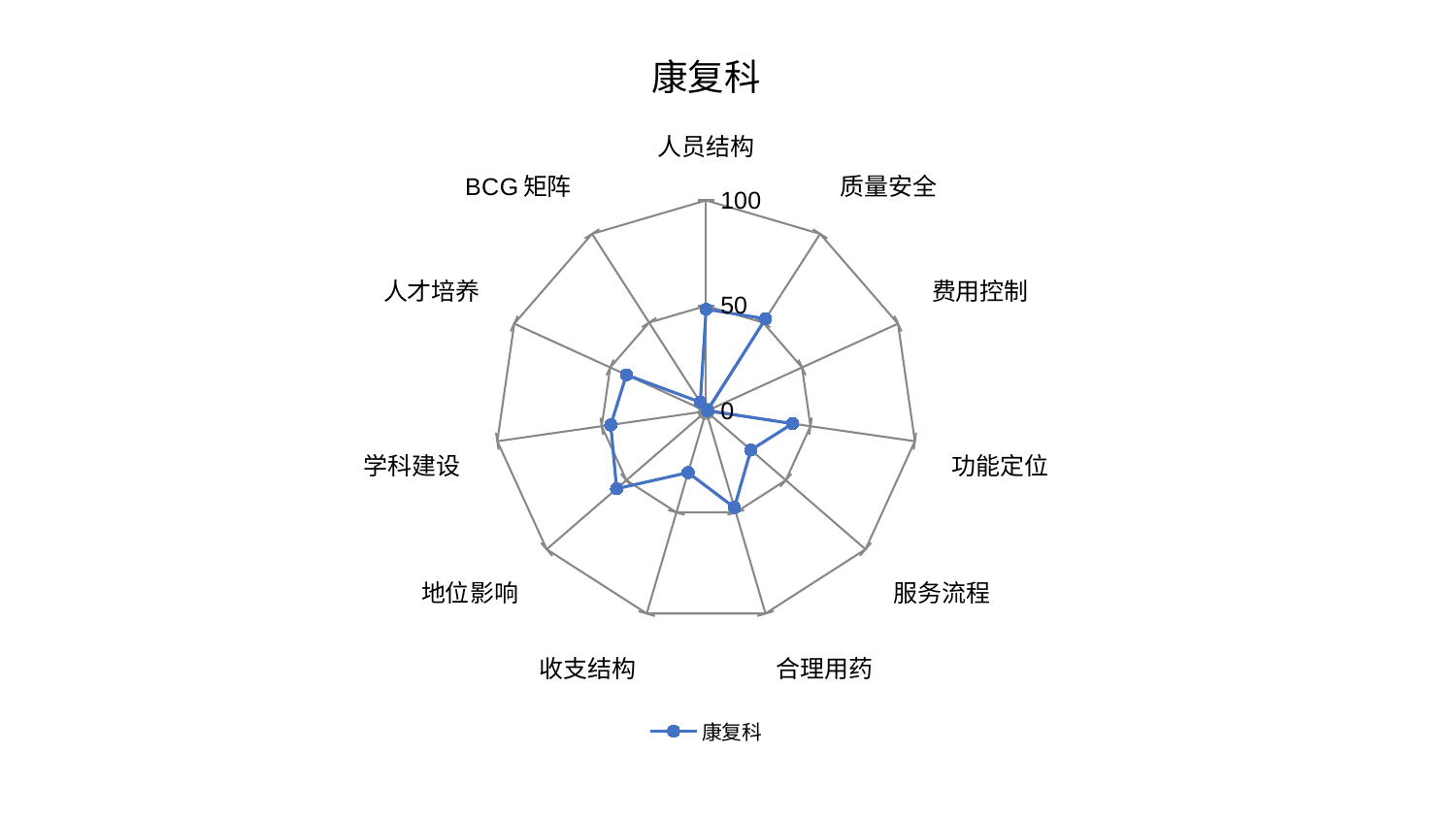

### Chart: 康复科

| Category | 康复科 |
|---|---|
| 人员结构 | 48.36621023201672 |
| 质量安全 | 52.164851349486796 |
| 费用控制 | 0.7091202616060098 |
| 功能定位 | 41.40739941923329 |
| 服务流程 | 28.095005237460654 |
| 合理用药 | 47.59519900234917 |
| 收支结构 | 30.338093230747408 |
| 地位影响 | 56.14297506521382 |
| 学科建设 | 45.67021362333992 |
| 人才培养 | 41.55509492741956 |
| BCG矩阵 | 5.094538170281799 |
172